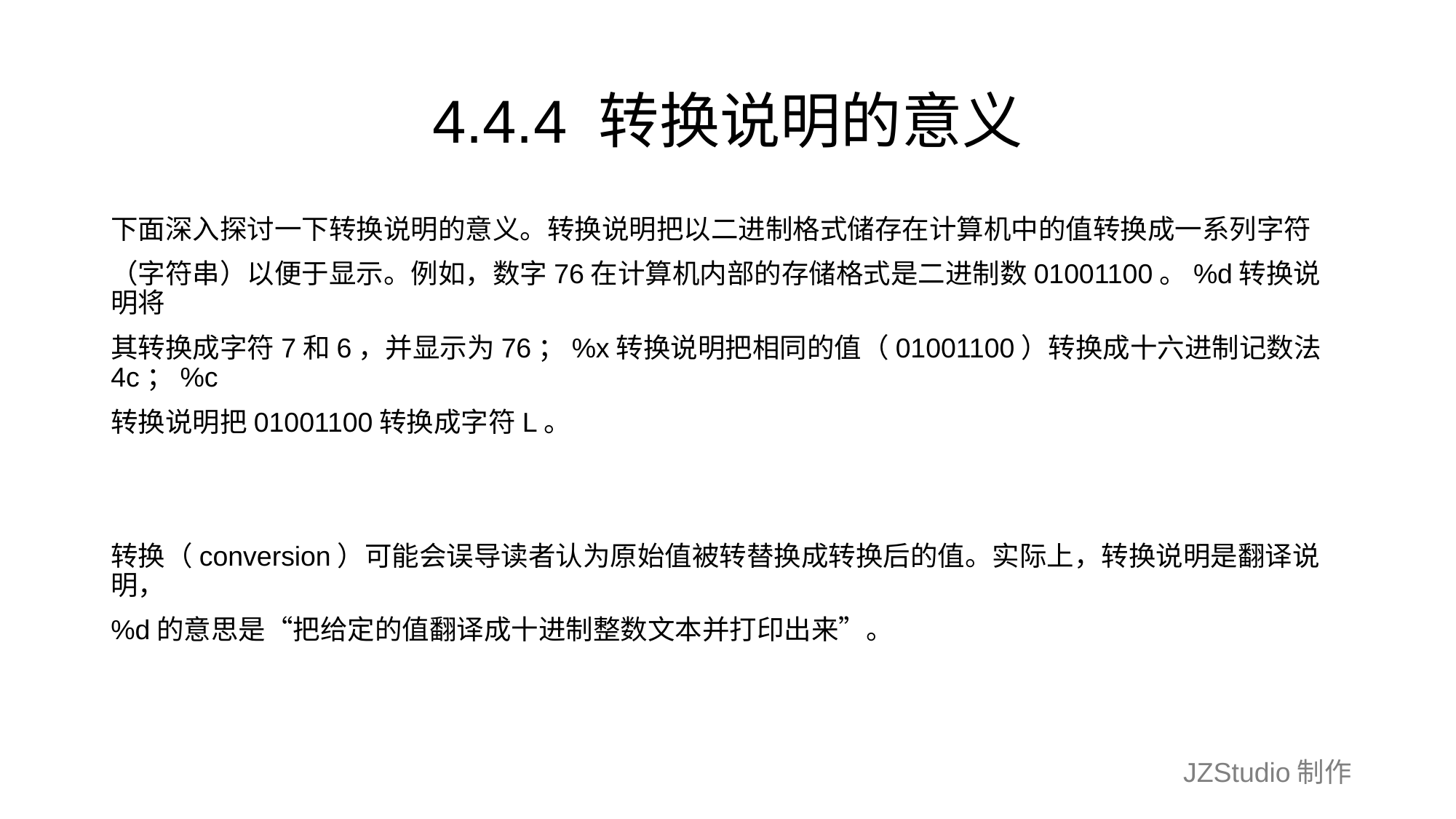

# 4.4.4 转换说明的意义
下面深入探讨一下转换说明的意义。转换说明把以二进制格式储存在计算机中的值转换成一系列字符
（字符串）以便于显示。例如，数字76在计算机内部的存储格式是二进制数01001100。%d转换说明将
其转换成字符7和6，并显示为76；%x转换说明把相同的值（01001100）转换成十六进制记数法4c；%c
转换说明把01001100转换成字符L。

转换（conversion）可能会误导读者认为原始值被转替换成转换后的值。实际上，转换说明是翻译说明，
%d的意思是“把给定的值翻译成十进制整数文本并打印出来”。